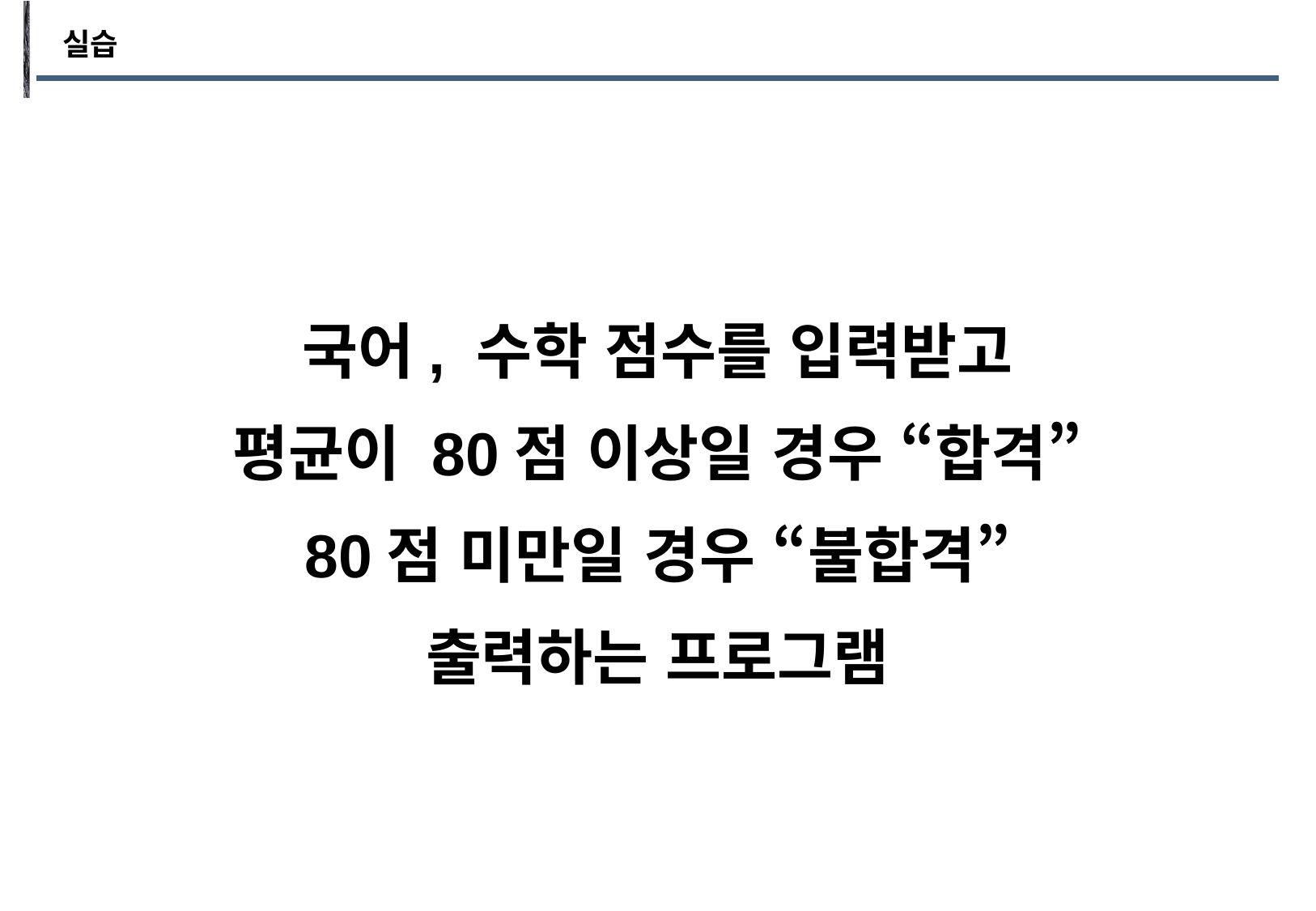

실습

국어, 수학 점수를 입력받고
평균이 80점 이상일 경우 “합격”
80점 미만일 경우 “불합격”
출력하는 프로그램